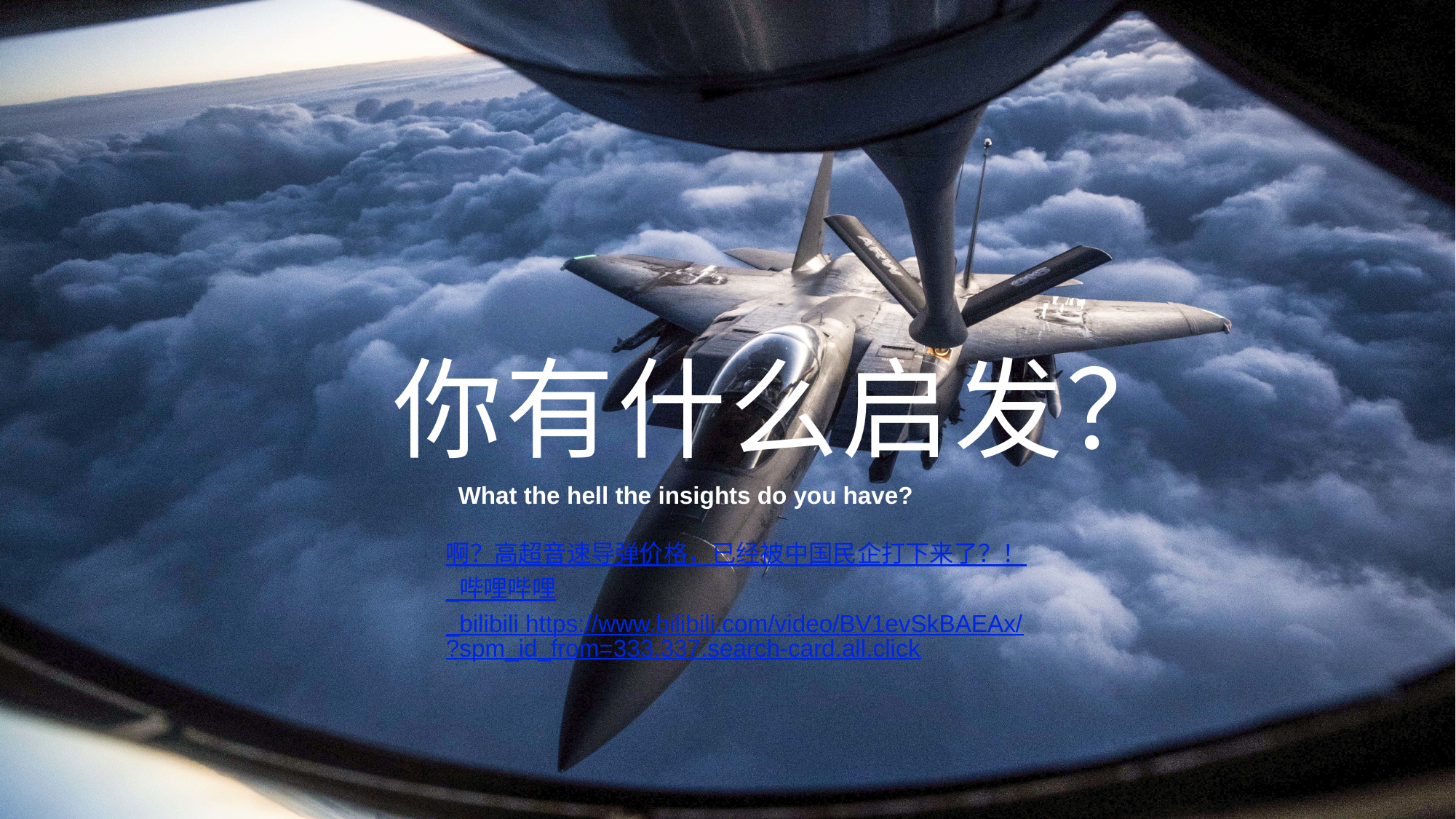

你有什么启发？
What the hell the insights do you have?
啊？高超音速导弹价格，已经被中国民企打下来了？！_哔哩哔哩_bilibili https://www.bilibili.com/video/BV1evSkBAEAx/?spm_id_from=333.337.search-card.all.click